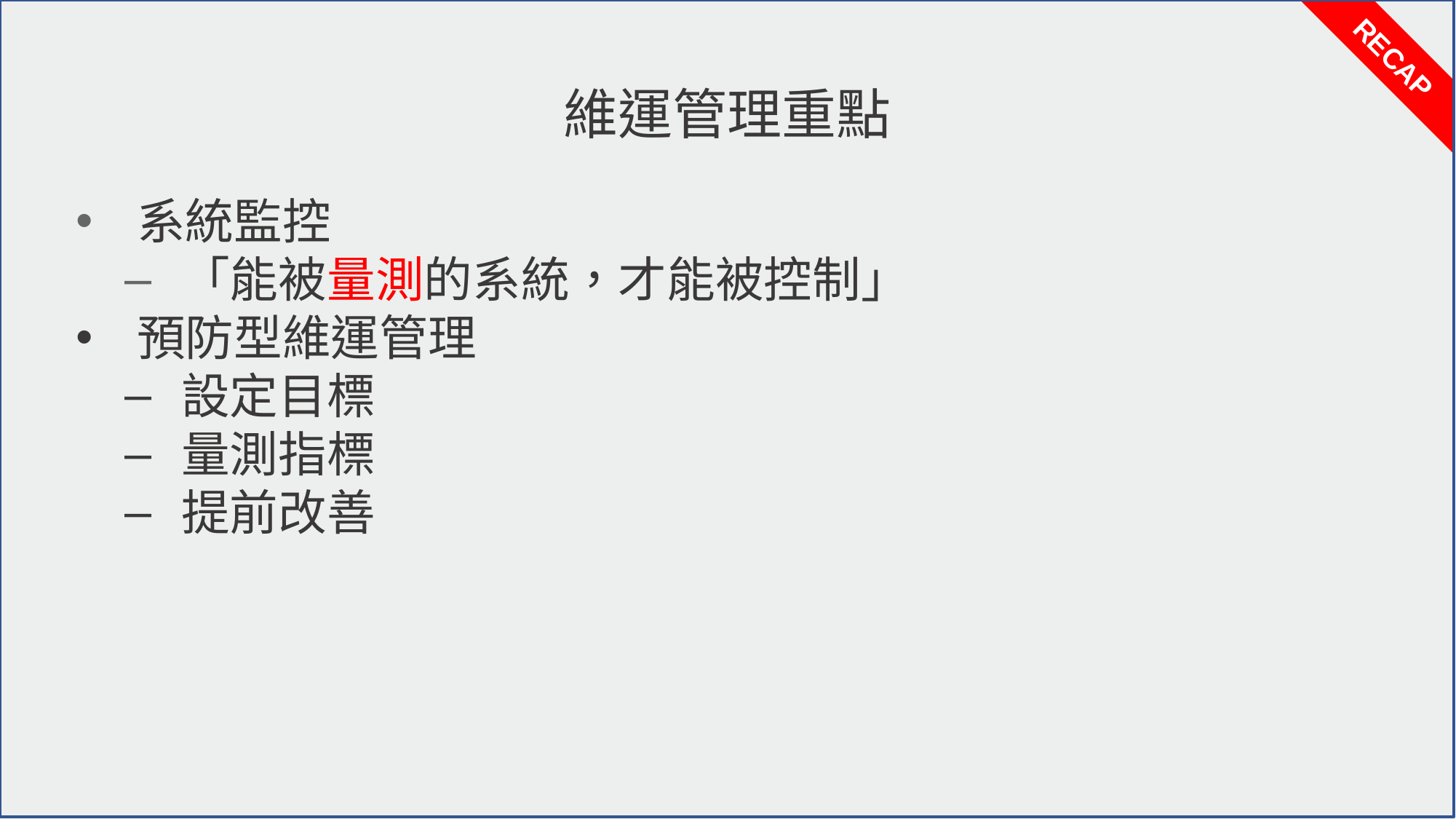

RECAP
# 維運管理重點
系統監控
「能被量測的系統，才能被控制」
預防型維運管理
設定目標
量測指標
提前改善